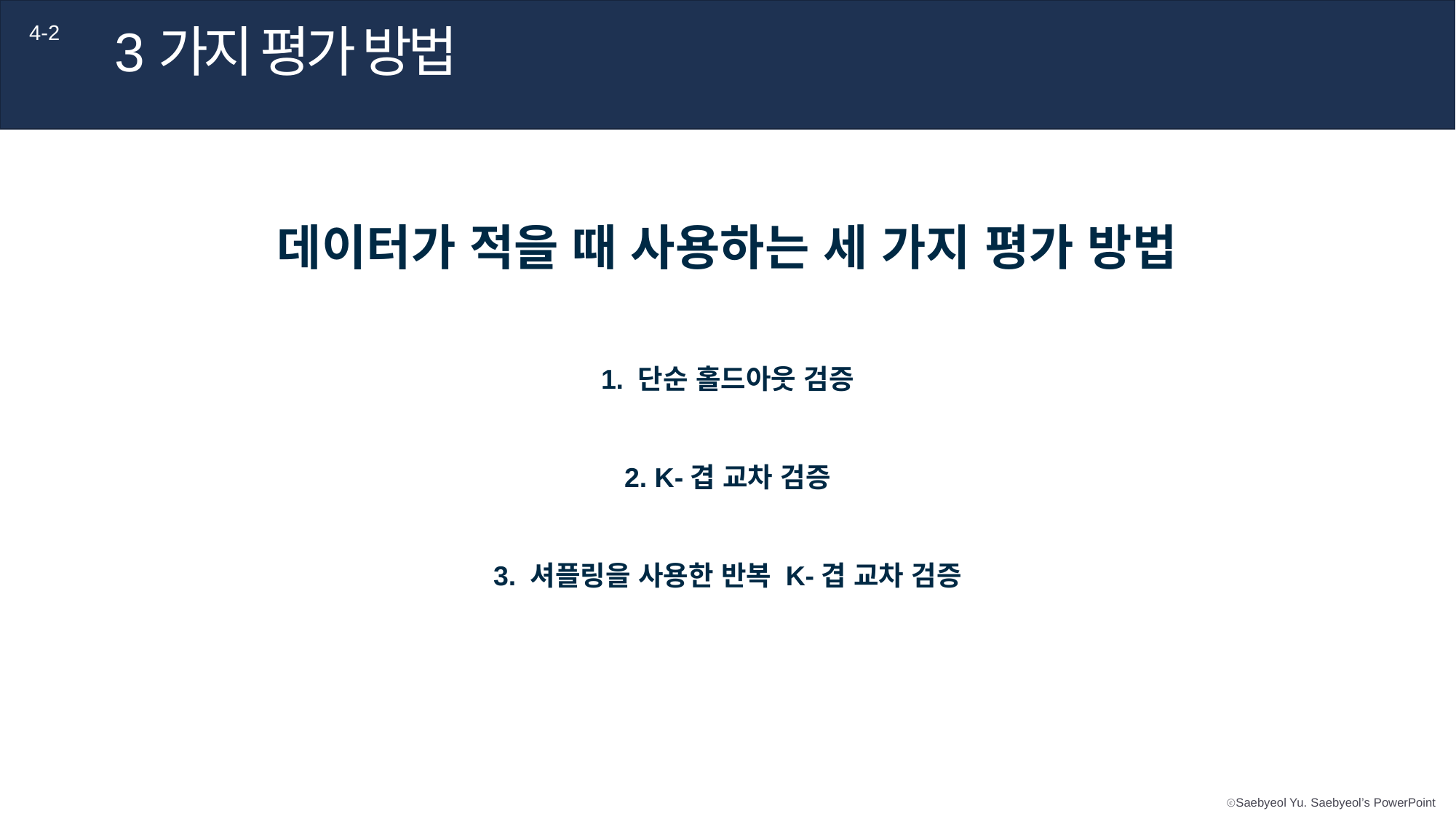

3가지 평가 방법
4-2

데이터가 적을 때 사용하는 세 가지 평가 방법
1. 단순 홀드아웃 검증

2. K-겹 교차 검증

3. 셔플링을 사용한 반복 K-겹 교차 검증